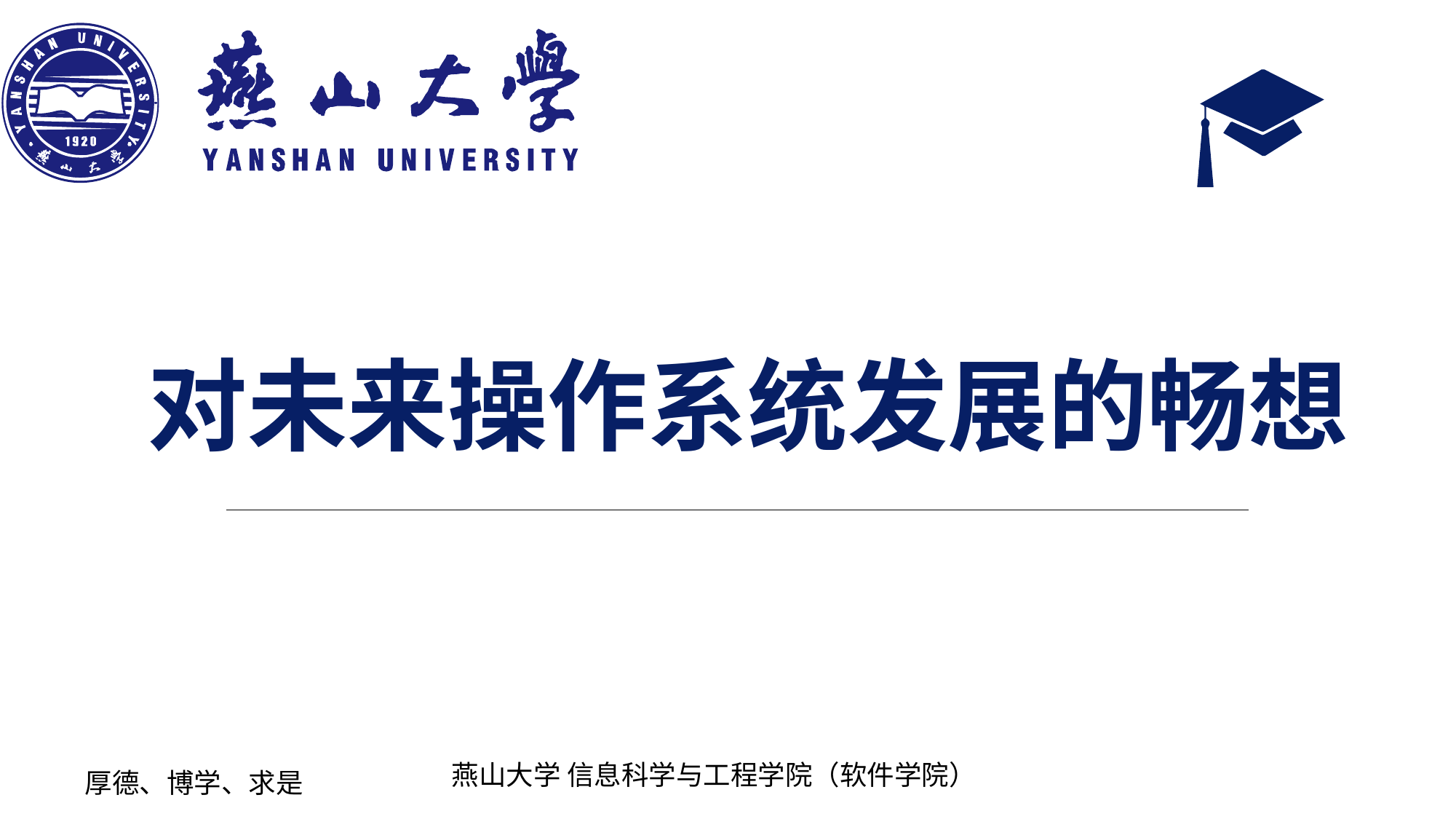

对未来操作系统发展的畅想
燕山大学 信息科学与工程学院（软件学院）
厚德、博学、求是
31